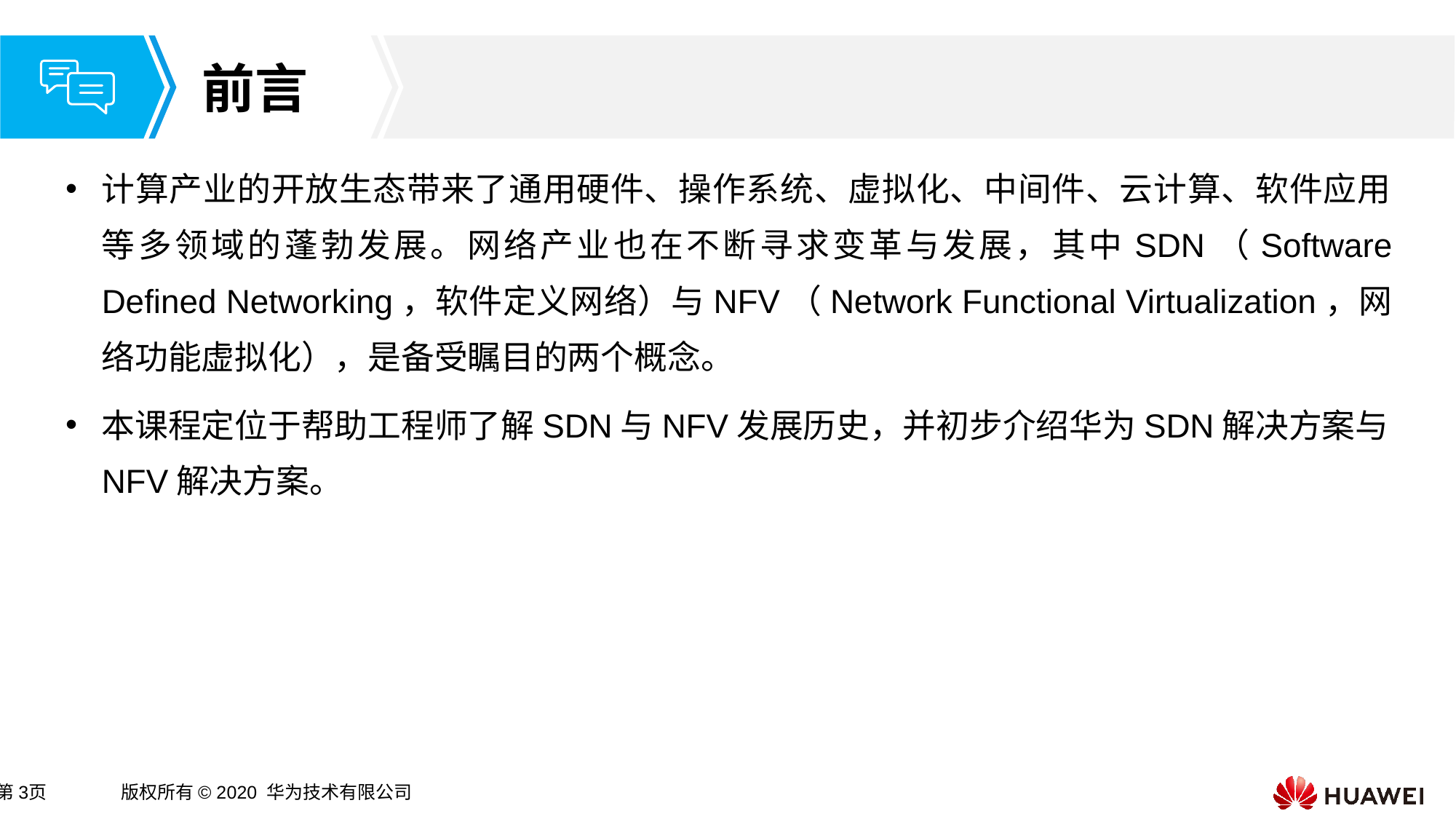

计算产业的开放生态带来了通用硬件、操作系统、虚拟化、中间件、云计算、软件应用等多领域的蓬勃发展。网络产业也在不断寻求变革与发展，其中SDN（Software Defined Networking，软件定义网络）与NFV（Network Functional Virtualization，网络功能虚拟化），是备受瞩目的两个概念。
本课程定位于帮助工程师了解SDN与NFV发展历史，并初步介绍华为SDN解决方案与NFV解决方案。